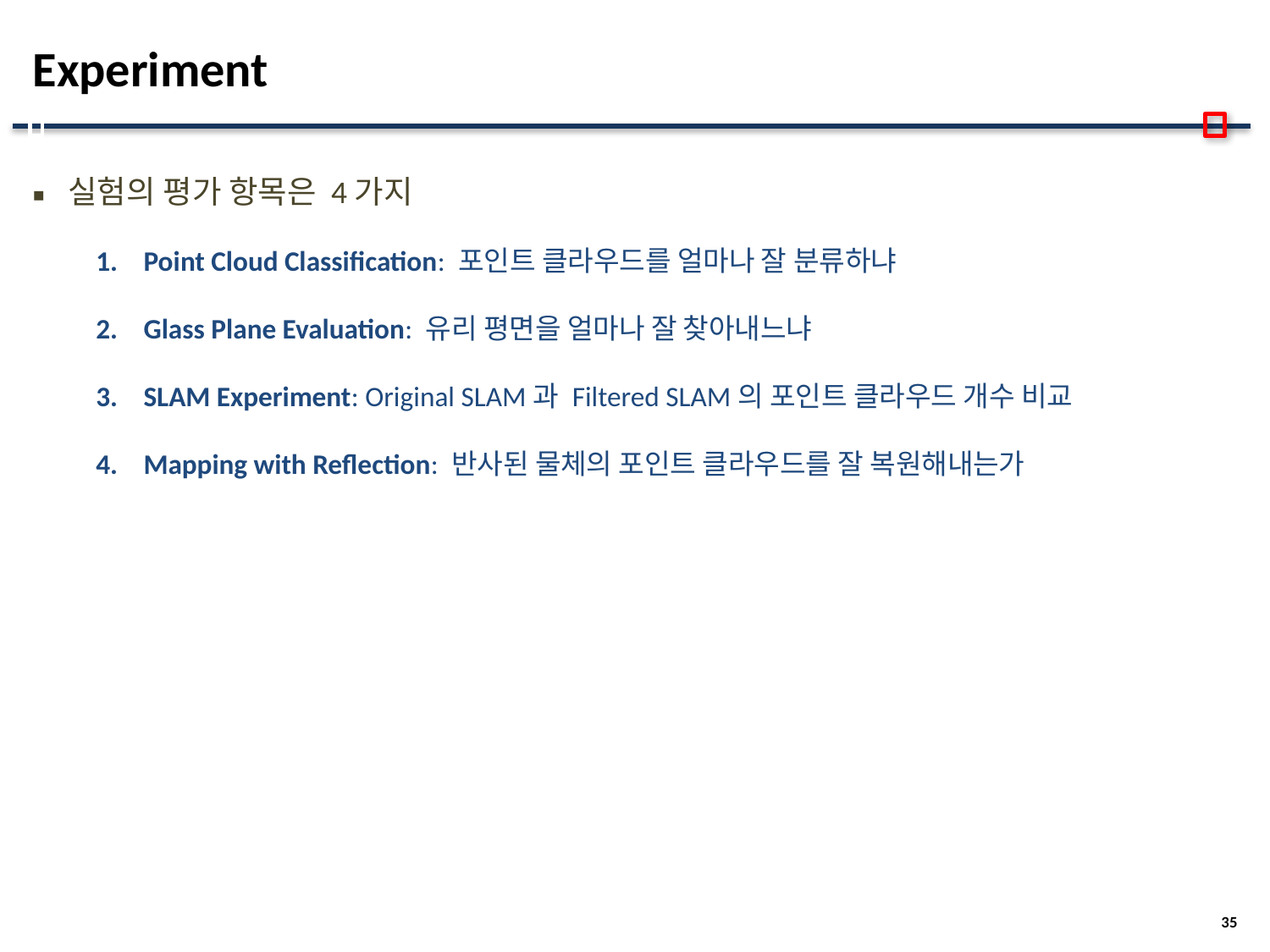

# Experiment
실험의 평가 항목은 4가지
Point Cloud Classification: 포인트 클라우드를 얼마나 잘 분류하냐
Glass Plane Evaluation: 유리 평면을 얼마나 잘 찾아내느냐
SLAM Experiment: Original SLAM과 Filtered SLAM의 포인트 클라우드 개수 비교
Mapping with Reflection: 반사된 물체의 포인트 클라우드를 잘 복원해내는가
35